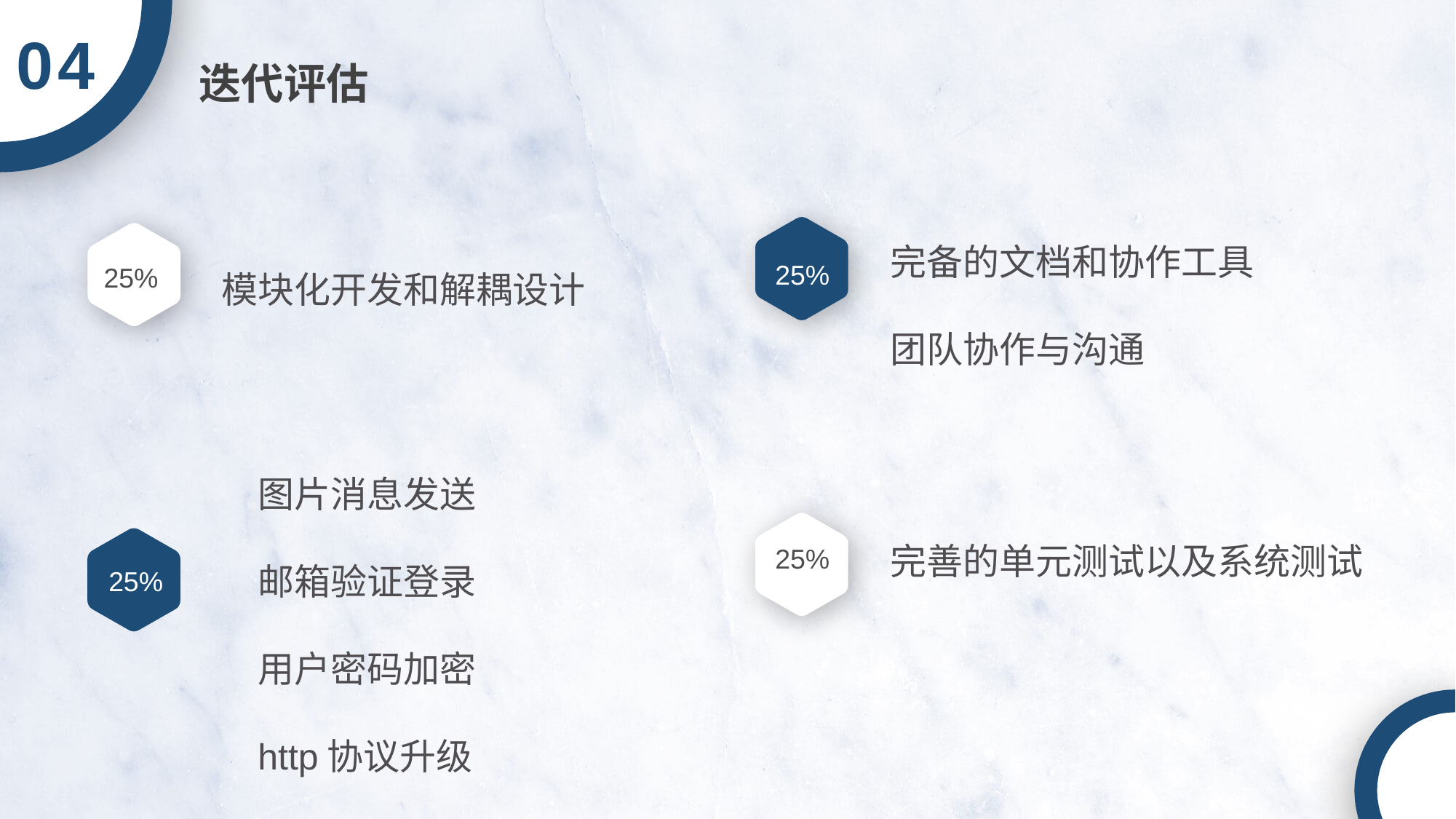

04
迭代评估
完备的文档和协作工具
团队协作与沟通

模块化开发和解耦设计
25%
25%
图片消息发送
邮箱验证登录
用户密码加密
http协议升级

25%
完善的单元测试以及系统测试
25%